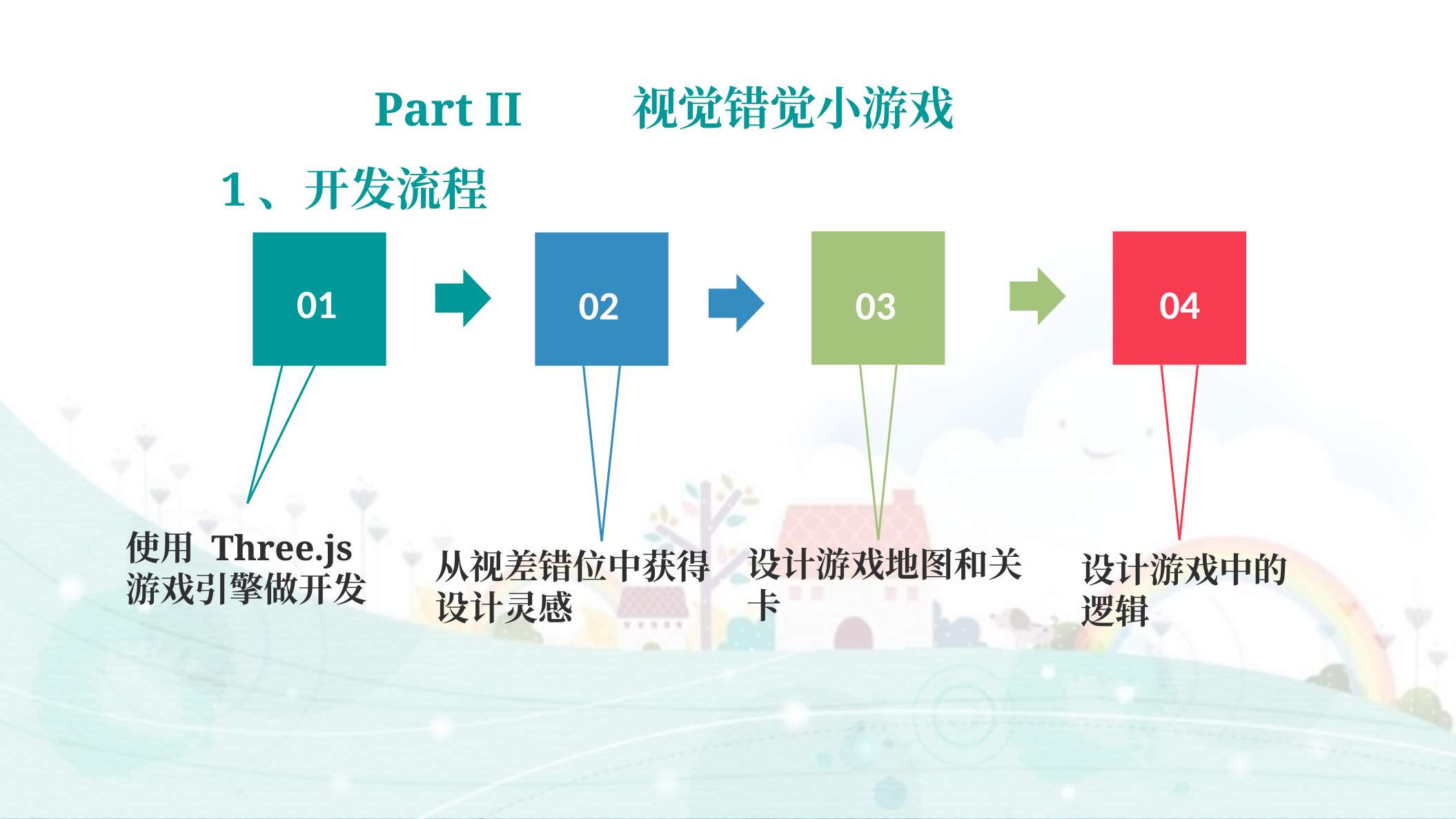

Part II
视觉错觉小游戏
1、开发流程

    04

03
02
01

使用 Three.js 游戏引擎做开发
设计游戏地图和关卡
从视差错位中获得设计灵感
设计游戏中的逻辑